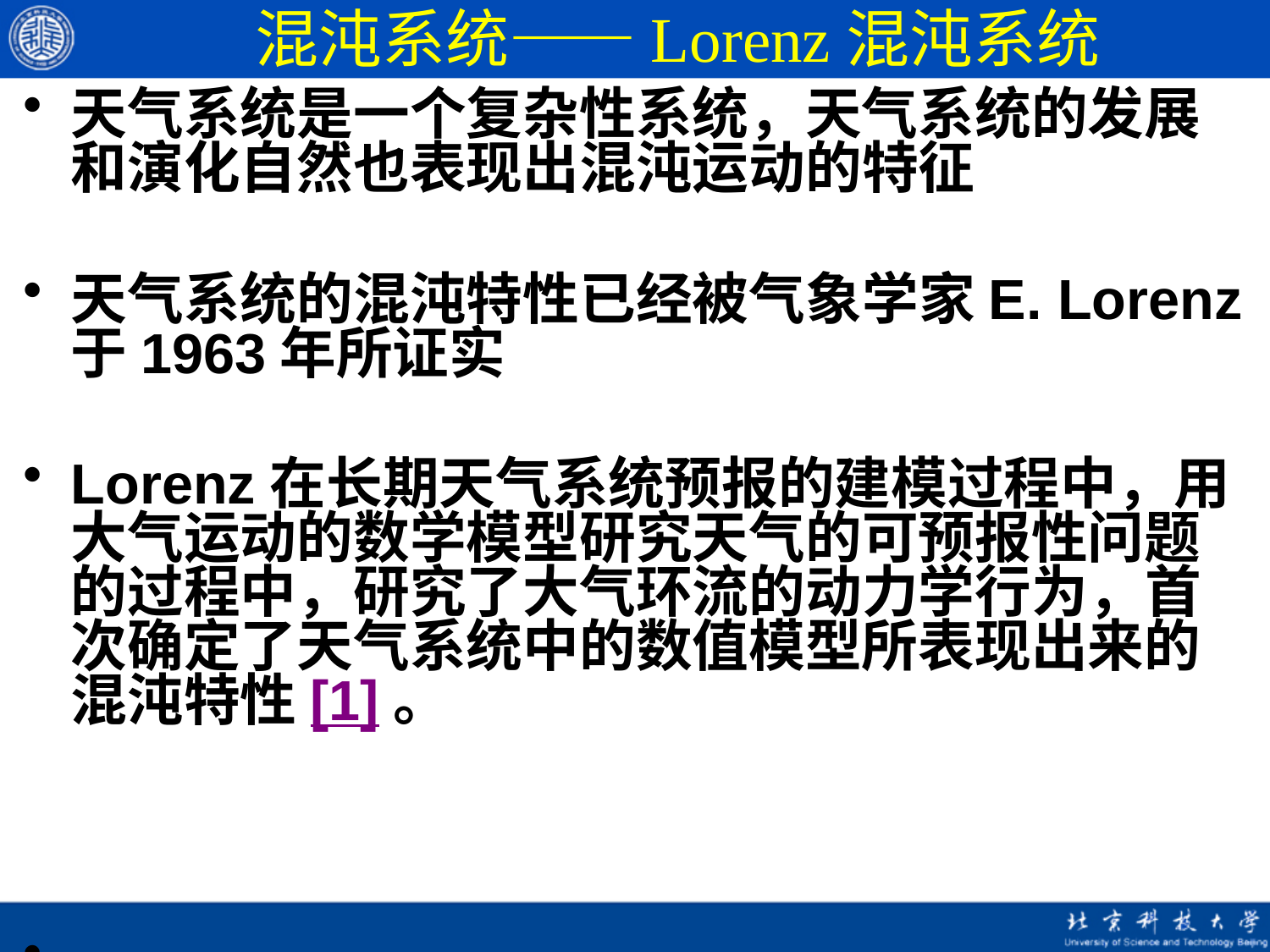

# 混沌系统——Lorenz混沌系统
天气系统是一个复杂性系统，天气系统的发展和演化自然也表现出混沌运动的特征

天气系统的混沌特性已经被气象学家E. Lorenz于1963年所证实

Lorenz在长期天气系统预报的建模过程中，用大气运动的数学模型研究天气的可预报性问题的过程中，研究了大气环流的动力学行为，首次确定了天气系统中的数值模型所表现出来的混沌特性[1]。

 [1] http://www.eaps.mit.edu/faculity/lorenz.htm

[2] http://web.mit.edu/
[3] E.N. Lorenz, Deterministic Non-periodic Flow, 130-141, J. Atmos. Sci. 20.,1963